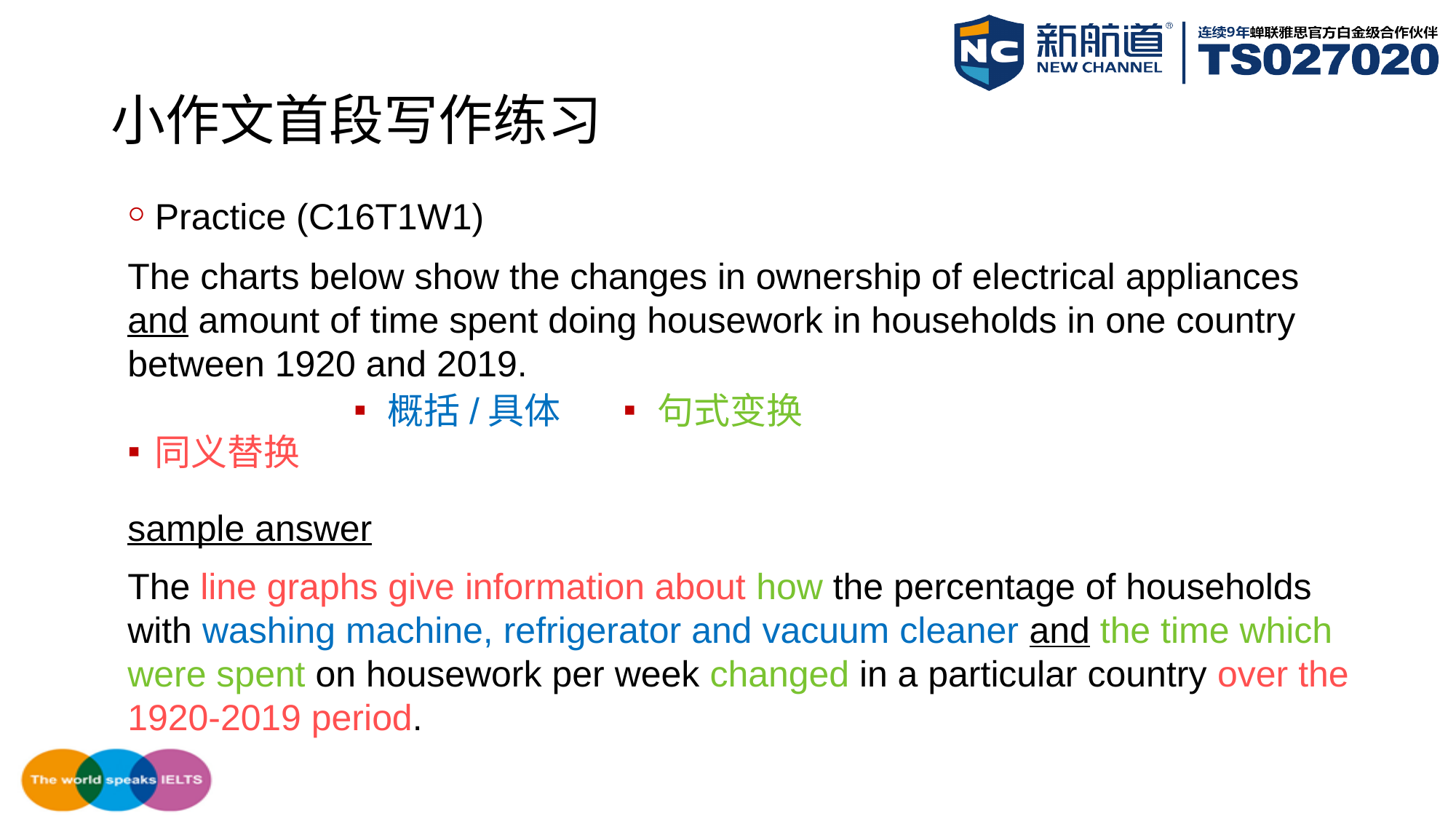

# 小作文首段写作练习
Practice (C16T1W1)
The charts below show the changes in ownership of electrical appliances and amount of time spent doing housework in households in one country between 1920 and 2019.
同义替换
sample answer
The line graphs give information about how the percentage of households with washing machine, refrigerator and vacuum cleaner and the time which were spent on housework per week changed in a particular country over the 1920-2019 period.
概括/具体
句式变换